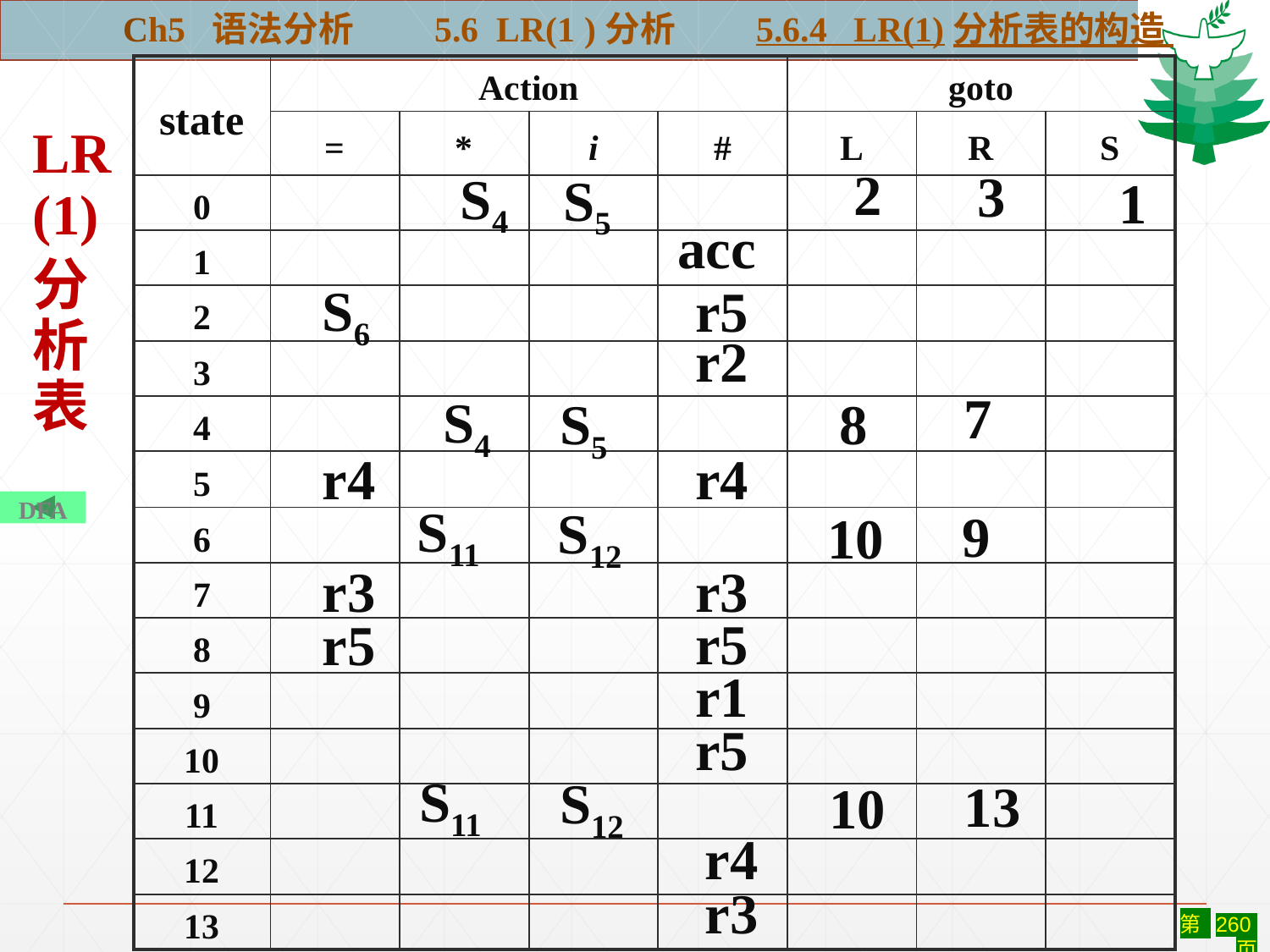

Ch5  语法分析         5.6  LR(1 )分析         5.6.4   LR(1)分析表的构造
| state | Action |  |  |  | goto |  |  |
| --- | --- | --- | --- | --- | --- | --- | --- |
|  | = | \* | i | # | L | R | S |
| 0 |  |  |  |  |  |  |  |
| 1 |  |  |  |  |  |  |  |
| 2 |  |  |  |  |  |  |  |
| 3 |  |  |  |  |  |  |  |
| 4 |  |  |  |  |  |  |  |
| 5 |  |  |  |  |  |  |  |
| 6 |  |  |  |  |  |  |  |
| 7 |  |  |  |  |  |  |  |
| 8 |  |  |  |  |  |  |  |
| 9 |  |  |  |  |  |  |  |
| 10 |  |  |  |  |  |  |  |
| 11 |  |  |  |  |  |  |  |
| 12 |  |  |  |  |  |  |  |
| 13 |  |  |  |  |  |  |  |
LR
(1)
分析表
S4
S5
2
3
1
acc
S6
r5
r2
S4
S5
7
8
r4
r4
DFA
S11
S12
9
10
r3
r3
r5
r5
r1
r5
S11
S12
13
10
r4
r3